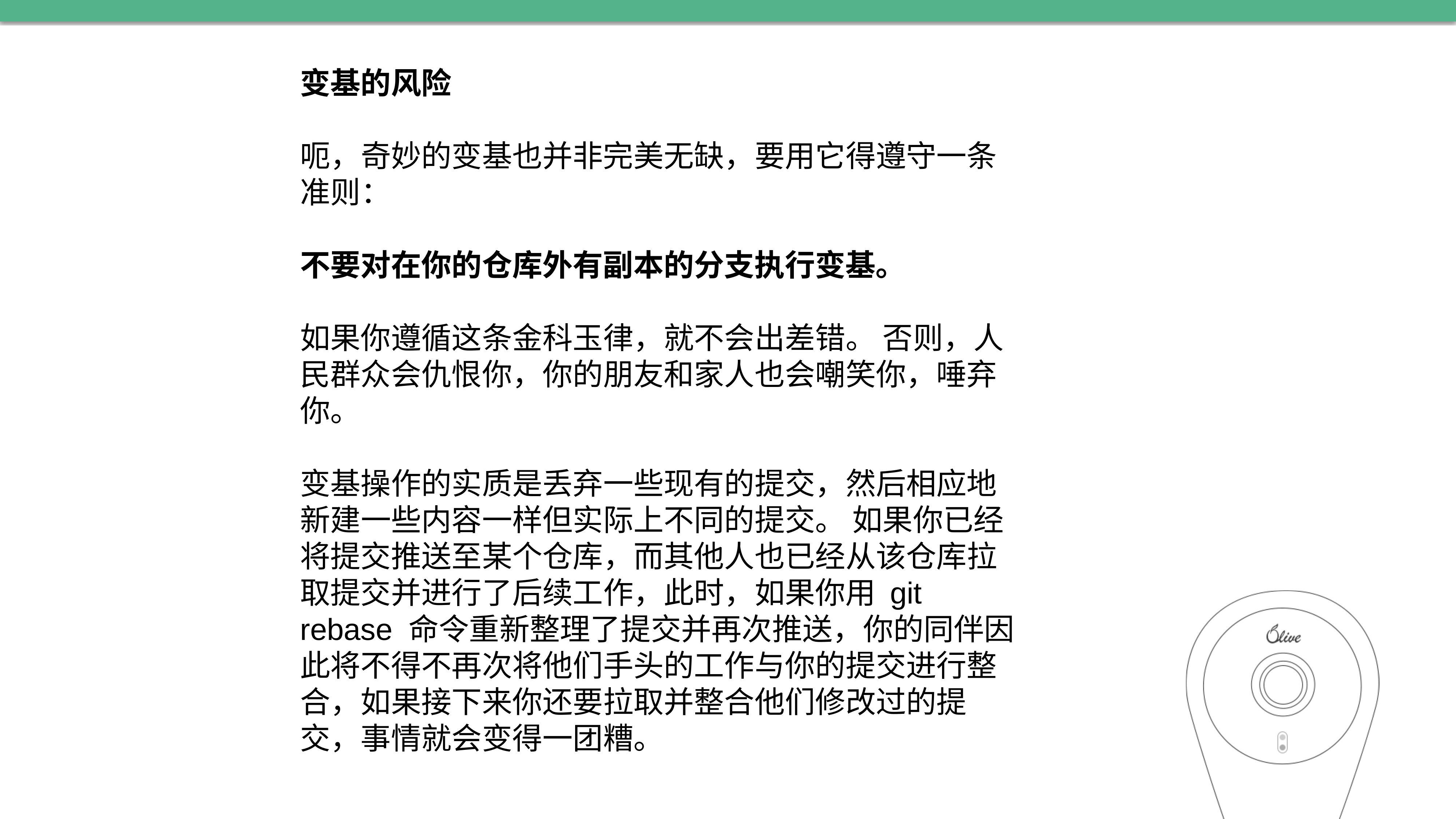

变基的风险

呃，奇妙的变基也并非完美无缺，要用它得遵守一条准则：

不要对在你的仓库外有副本的分支执行变基。

如果你遵循这条金科玉律，就不会出差错。 否则，人民群众会仇恨你，你的朋友和家人也会嘲笑你，唾弃你。

变基操作的实质是丢弃一些现有的提交，然后相应地新建一些内容一样但实际上不同的提交。 如果你已经将提交推送至某个仓库，而其他人也已经从该仓库拉取提交并进行了后续工作，此时，如果你用 git rebase 命令重新整理了提交并再次推送，你的同伴因此将不得不再次将他们手头的工作与你的提交进行整合，如果接下来你还要拉取并整合他们修改过的提交，事情就会变得一团糟。